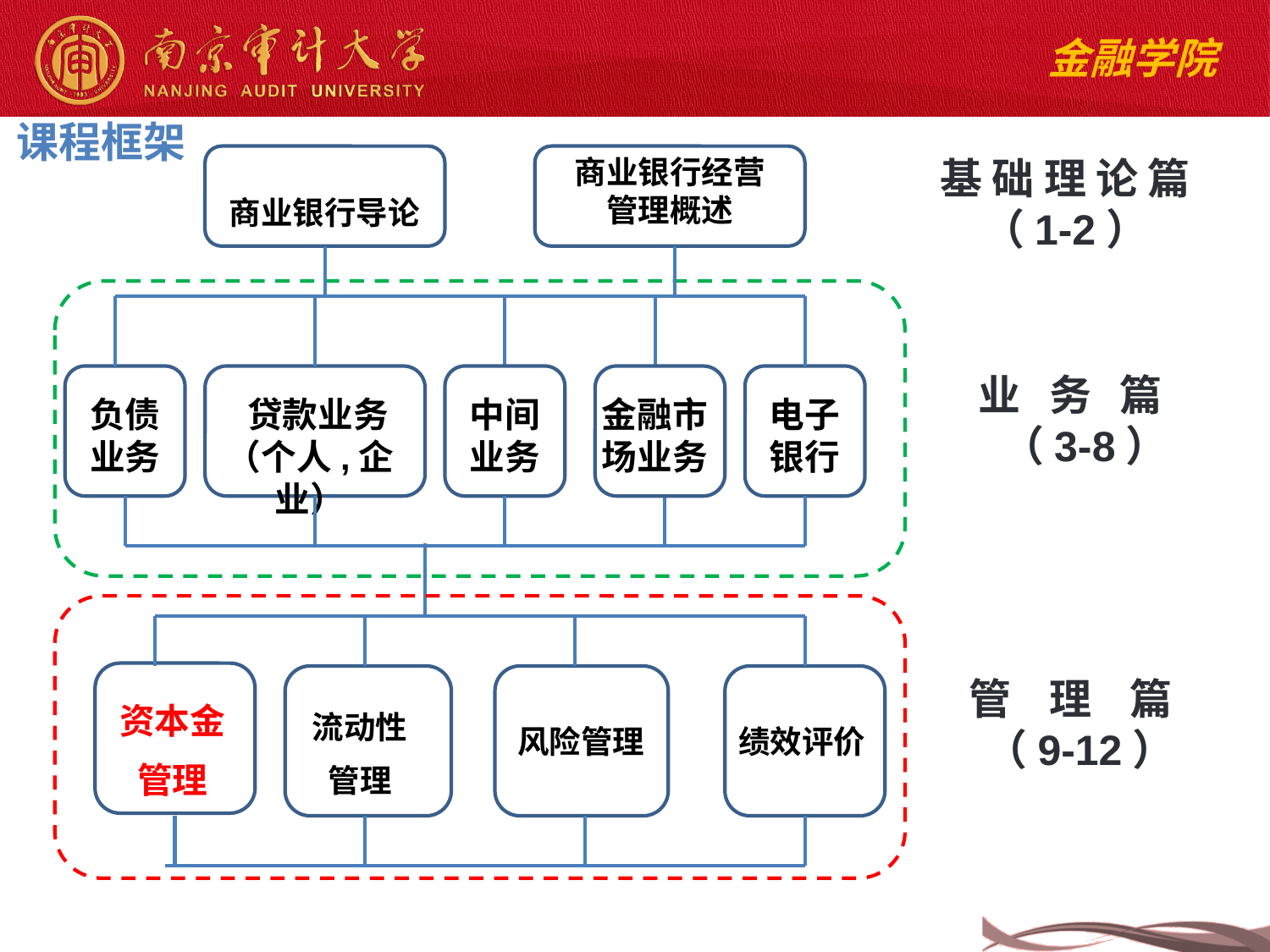

课程框架
基 础 理 论 篇（1-2）

 贷款业务
（个人,企业）
资本金管理

商业银行经营
管理概述
商业银行导论

业   务   篇    （3-8）

负债业务
中间业务
金融市场业务
电子银行

管    理    篇   （9-12）
流动性管理
风险管理
绩效评价